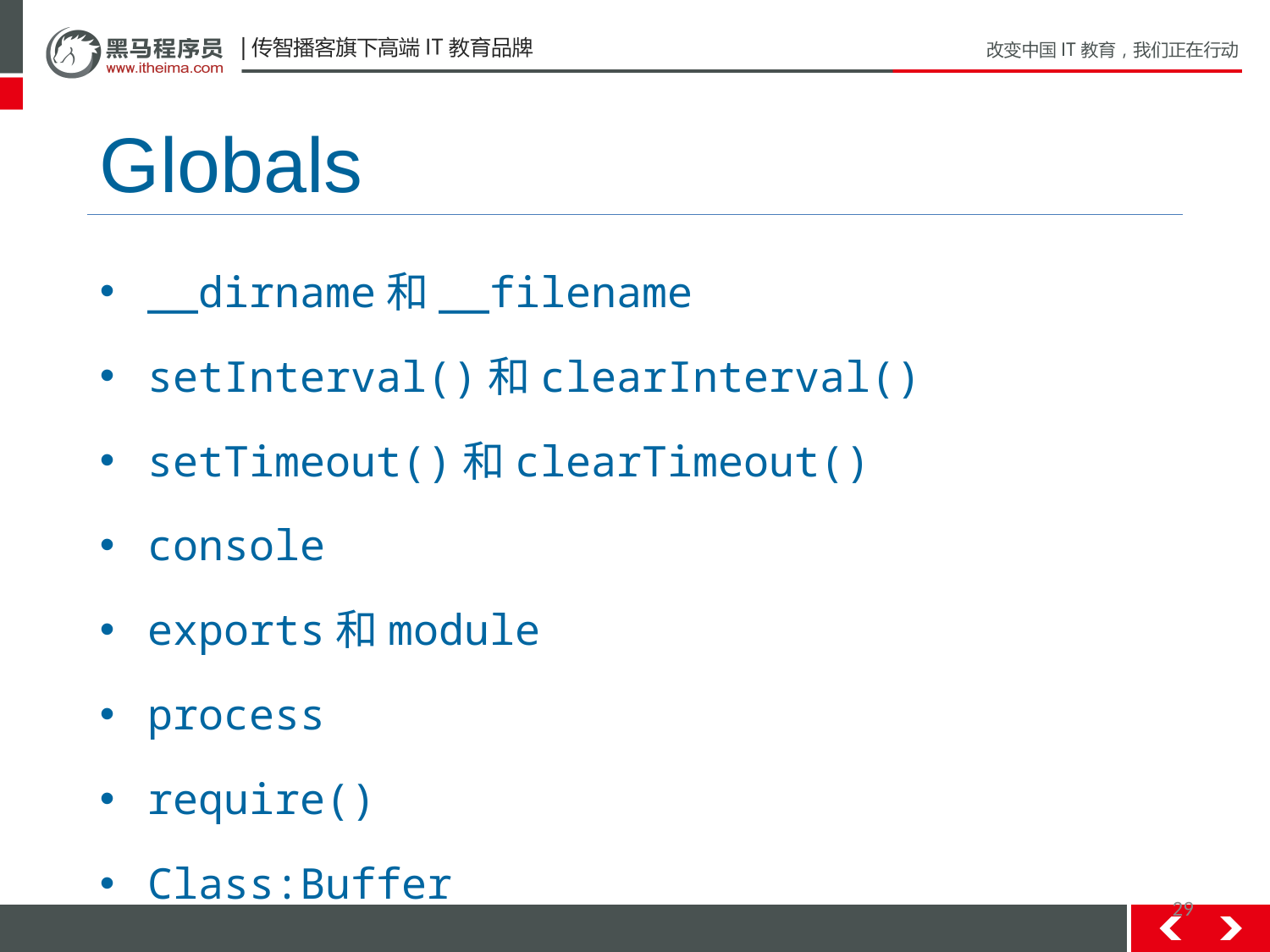

# Globals
__dirname和__filename
setInterval()和clearInterval()
setTimeout()和clearTimeout()
console
exports和module
process
require()
Class:Buffer
29